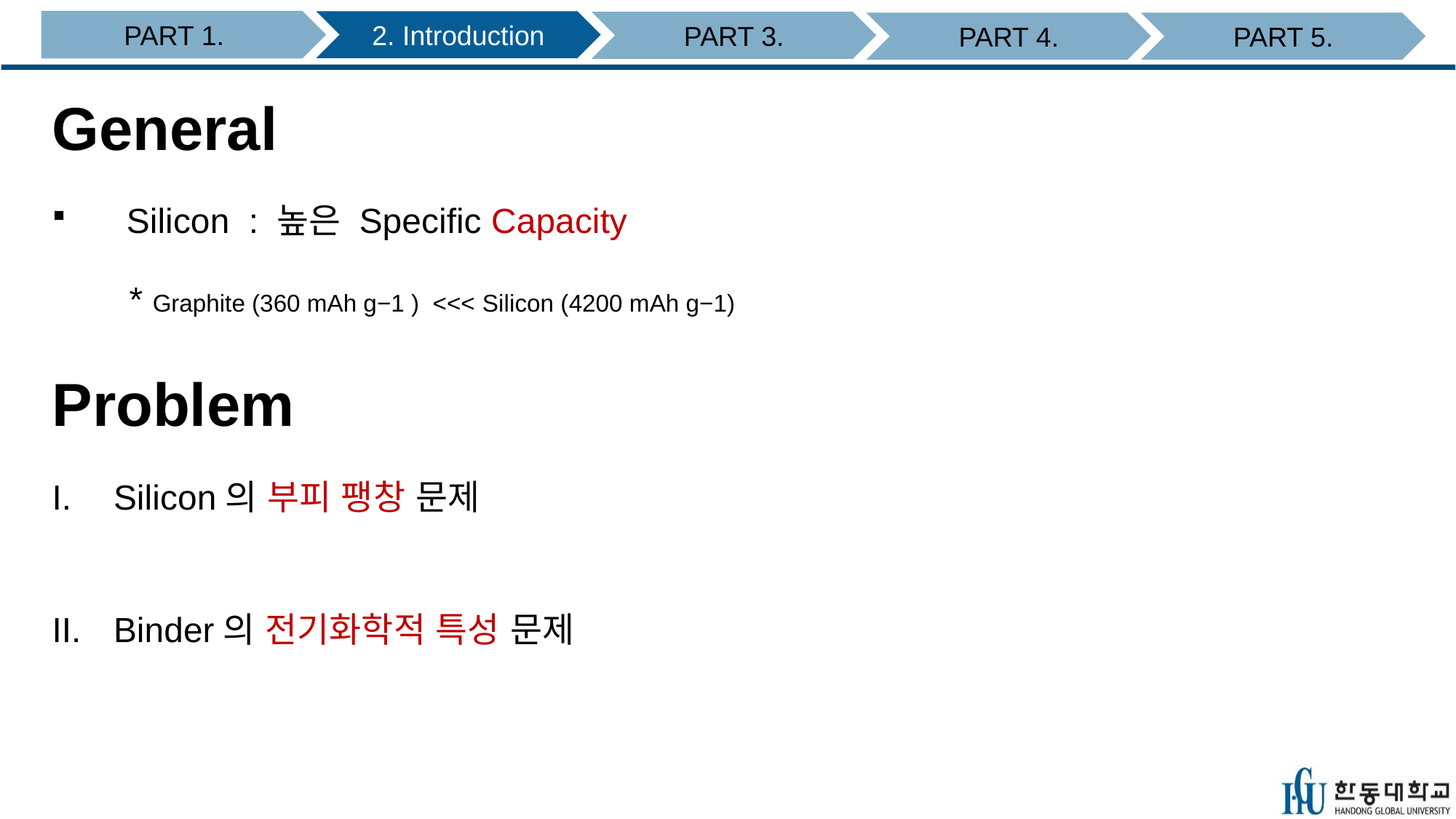

PART 1.
2. Introduction
PART 3.
PART 4.
PART 5.
General
    Silicon  : 높은 Specific Capacity
        * Graphite (360 mAh g−1 )  <<< Silicon (4200 mAh g−1)
Problem
Silicon의 부피 팽창 문제

Binder의 전기화학적 특성 문제